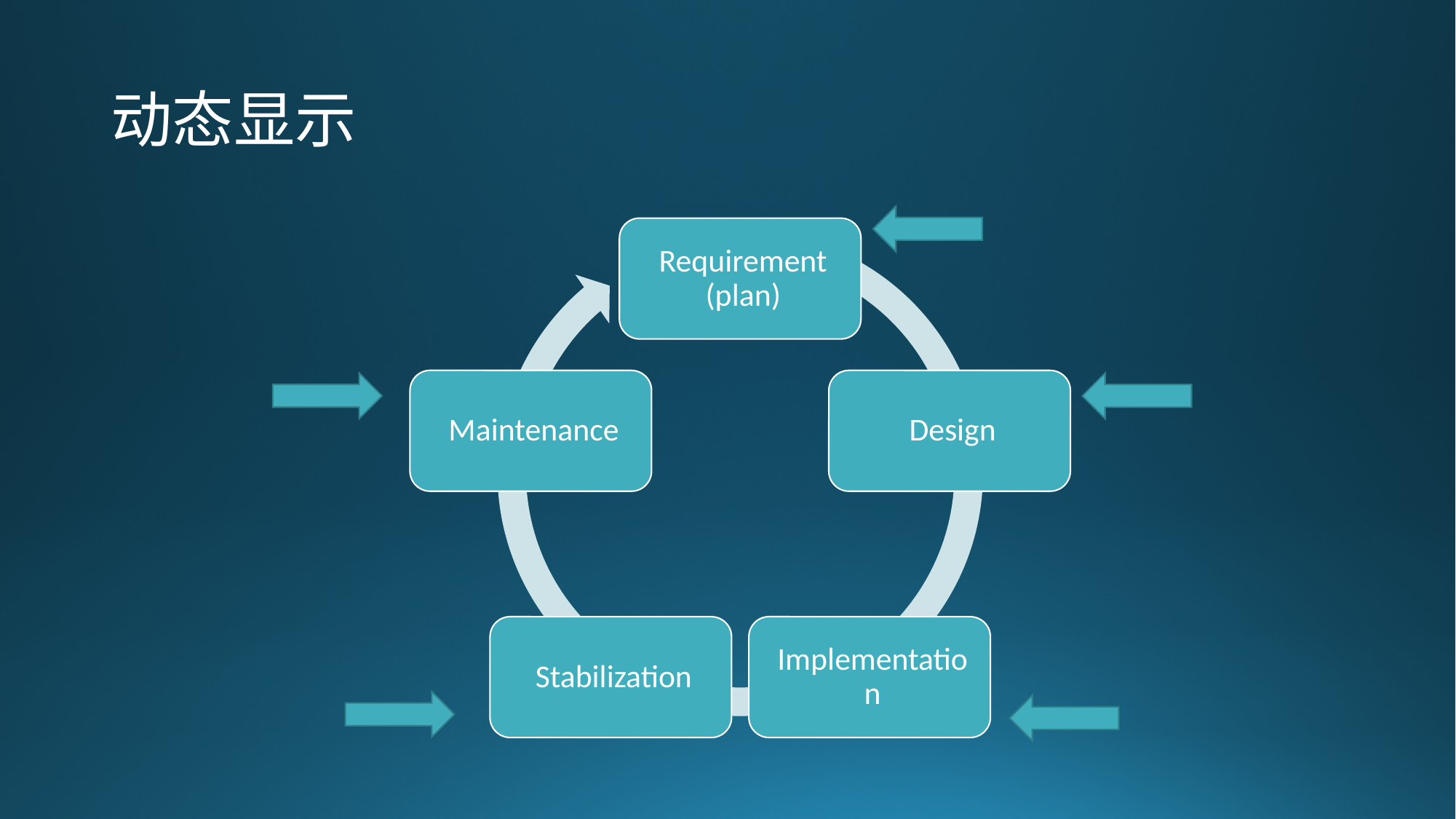

# 动态显示

Requirement (plan)
Design
Implementation
Stabilization
Maintenance